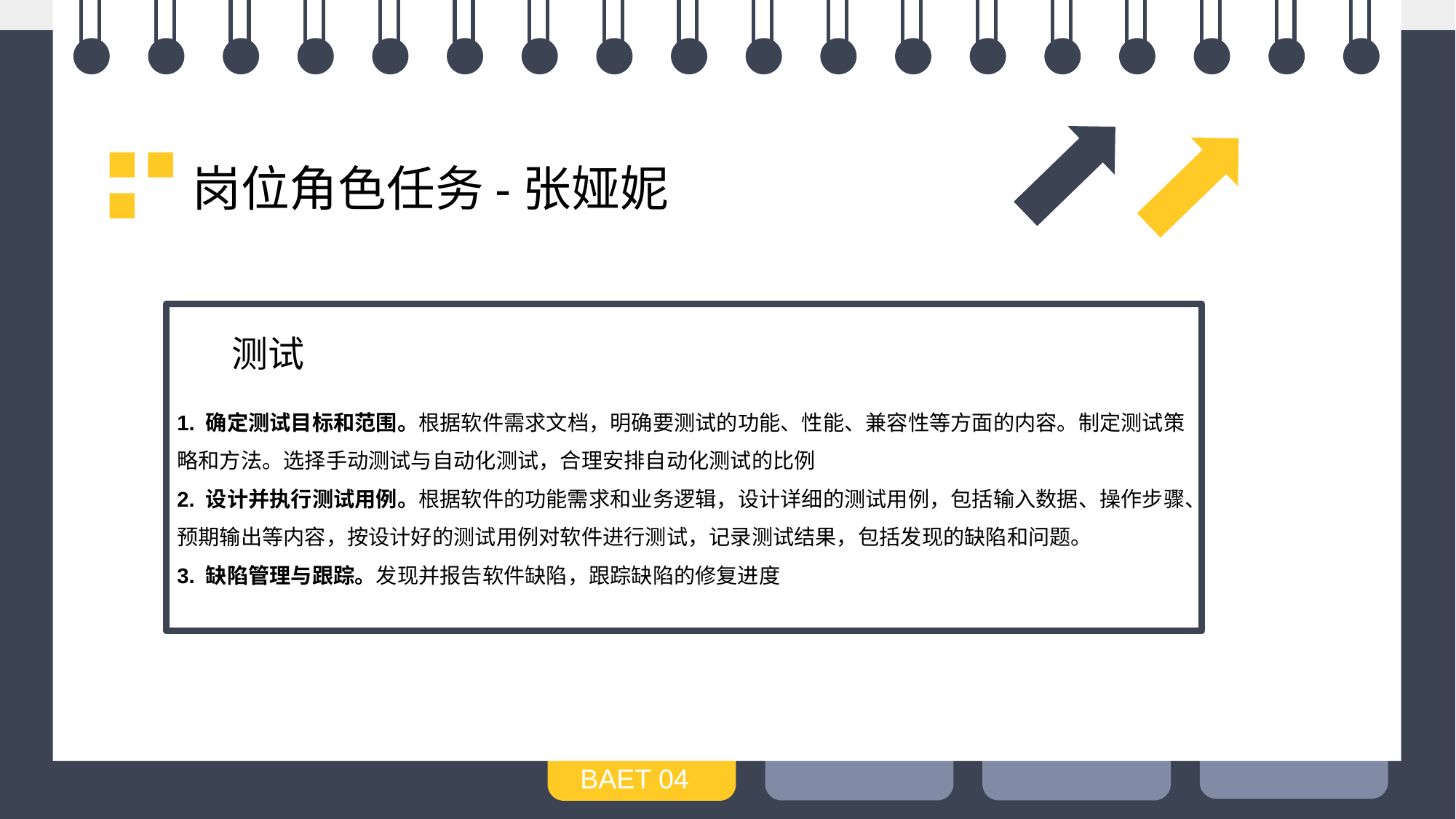

岗位角色任务-张娅妮
测试
1. 确定测试目标和范围。根据软件需求文档，明确要测试的功能、性能、兼容性等方面的内容。制定测试策略和方法。选择手动测试与自动化测试，合理安排自动化测试的比例
2. 设计并执行测试用例。根据软件的功能需求和业务逻辑，设计详细的测试用例，包括输入数据、操作步骤、预期输出等内容，按设计好的测试用例对软件进行测试，记录测试结果，包括发现的缺陷和问题。
3. 缺陷管理与跟踪。发现并报告软件缺陷，跟踪缺陷的修复进度

BAET 04